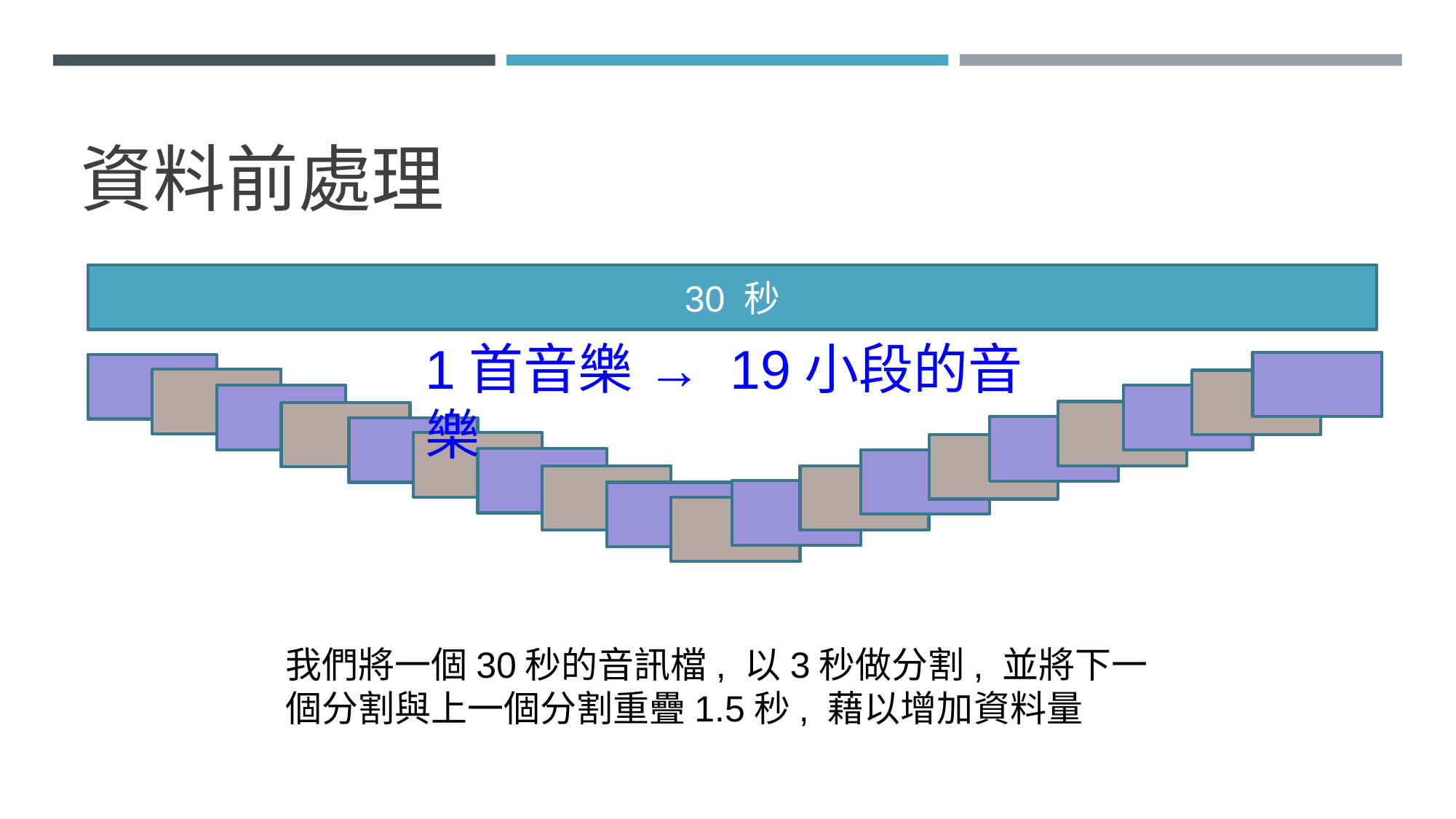

# 資料前處理
30 秒
1首音樂 → 19小段的音樂

我們將一個30秒的音訊檔, 以3秒做分割, 並將下一個分割與上一個分割重疊1.5秒, 藉以增加資料量